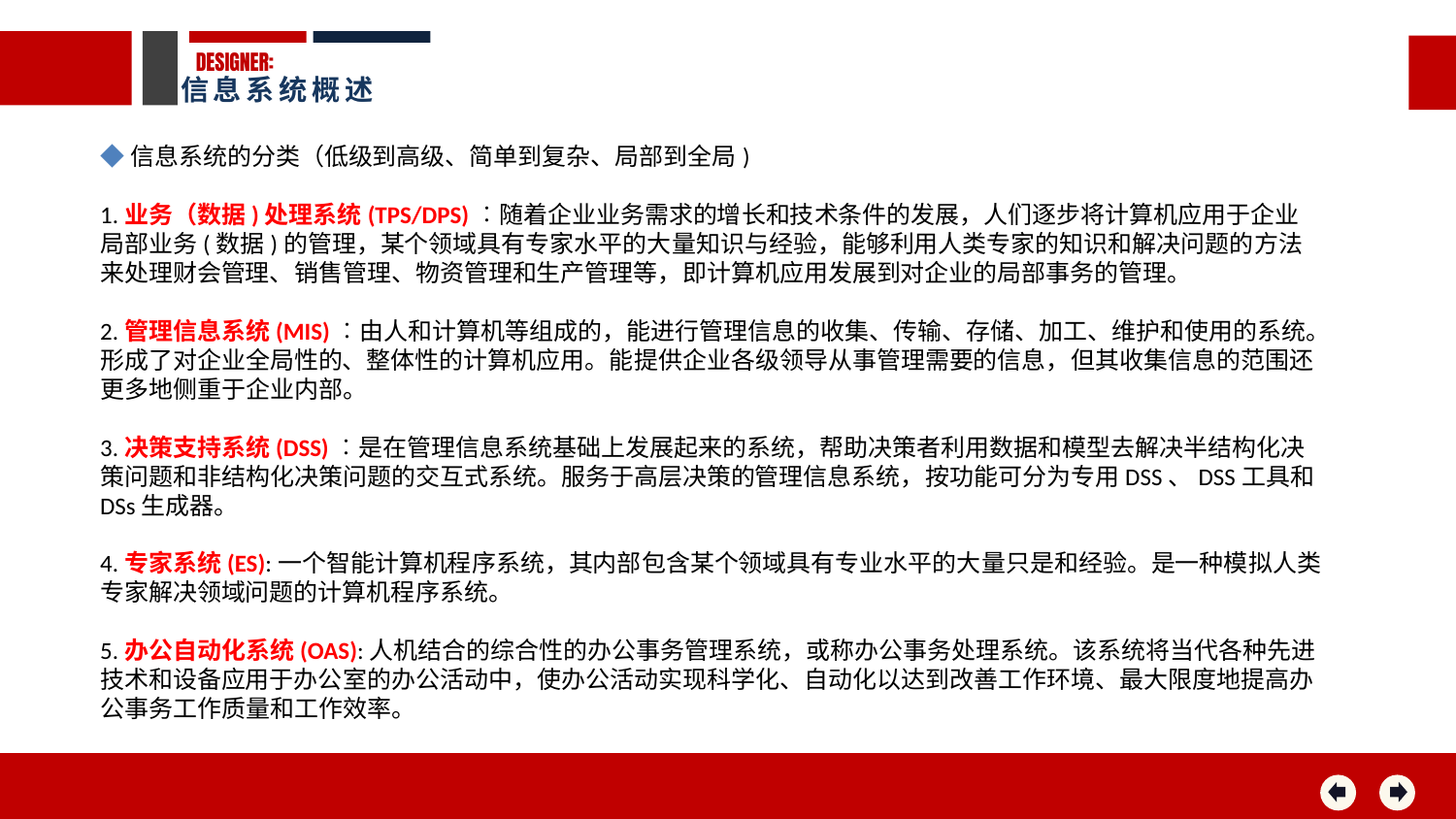

DESIGNER:
信息系统概述
◆信息系统的分类（低级到高级、简单到复杂、局部到全局)

1.业务（数据)处理系统(TPS/DPS)︰随着企业业务需求的增长和技术条件的发展，人们逐步将计算机应用于企业局部业务(数据)的管理，某个领域具有专家水平的大量知识与经验，能够利用人类专家的知识和解决问题的方法来处理财会管理、销售管理、物资管理和生产管理等，即计算机应用发展到对企业的局部事务的管理。

2.管理信息系统(MIS)︰由人和计算机等组成的，能进行管理信息的收集、传输、存储、加工、维护和使用的系统。形成了对企业全局性的、整体性的计算机应用。能提供企业各级领导从事管理需要的信息，但其收集信息的范围还更多地侧重于企业内部。

3.决策支持系统(DSS)︰是在管理信息系统基础上发展起来的系统，帮助决策者利用数据和模型去解决半结构化决策问题和非结构化决策问题的交互式系统。服务于高层决策的管理信息系统，按功能可分为专用DSS、DSS工具和DSs生成器。

4.专家系统(ES):一个智能计算机程序系统，其内部包含某个领域具有专业水平的大量只是和经验。是一种模拟人类专家解决领域问题的计算机程序系统。

5.办公自动化系统(OAS):人机结合的综合性的办公事务管理系统，或称办公事务处理系统。该系统将当代各种先进技术和设备应用于办公室的办公活动中，使办公活动实现科学化、自动化以达到改善工作环境、最大限度地提高办公事务工作质量和工作效率。